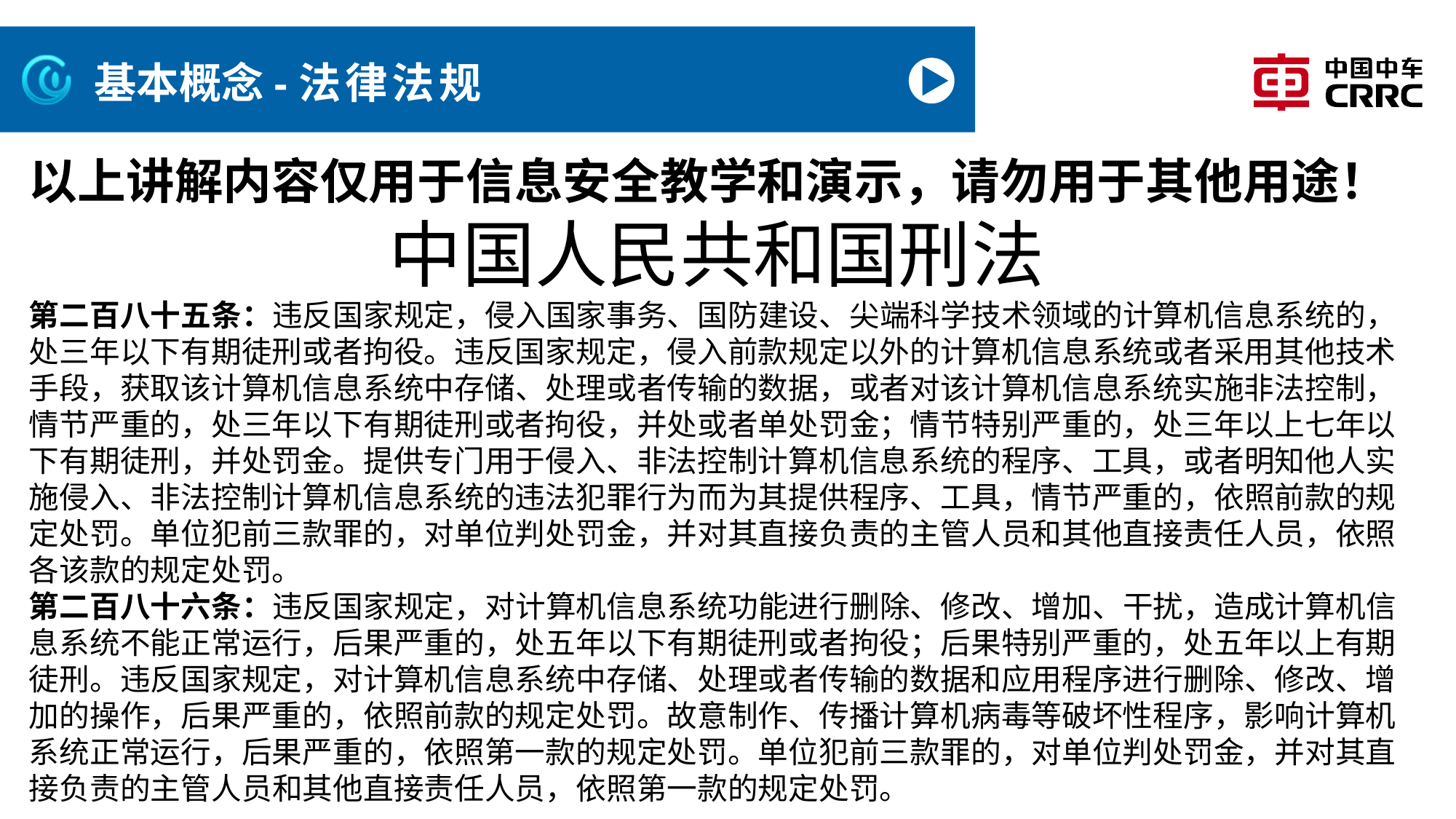

# 基本概念-法律法规
以上讲解内容仅用于信息安全教学和演示，请勿用于其他用途！
中国人民共和国刑法
第二百八十五条：违反国家规定，侵入国家事务、国防建设、尖端科学技术领域的计算机信息系统的，处三年以下有期徒刑或者拘役。违反国家规定，侵入前款规定以外的计算机信息系统或者采用其他技术手段，获取该计算机信息系统中存储、处理或者传输的数据，或者对该计算机信息系统实施非法控制，情节严重的，处三年以下有期徒刑或者拘役，并处或者单处罚金；情节特别严重的，处三年以上七年以下有期徒刑，并处罚金。提供专门用于侵入、非法控制计算机信息系统的程序、工具，或者明知他人实施侵入、非法控制计算机信息系统的违法犯罪行为而为其提供程序、工具，情节严重的，依照前款的规定处罚。单位犯前三款罪的，对单位判处罚金，并对其直接负责的主管人员和其他直接责任人员，依照各该款的规定处罚。
第二百八十六条：违反国家规定，对计算机信息系统功能进行删除、修改、增加、干扰，造成计算机信息系统不能正常运行，后果严重的，处五年以下有期徒刑或者拘役；后果特别严重的，处五年以上有期徒刑。违反国家规定，对计算机信息系统中存储、处理或者传输的数据和应用程序进行删除、修改、增加的操作，后果严重的，依照前款的规定处罚。故意制作、传播计算机病毒等破坏性程序，影响计算机系统正常运行，后果严重的，依照第一款的规定处罚。单位犯前三款罪的，对单位判处罚金，并对其直接负责的主管人员和其他直接责任人员，依照第一款的规定处罚。

53